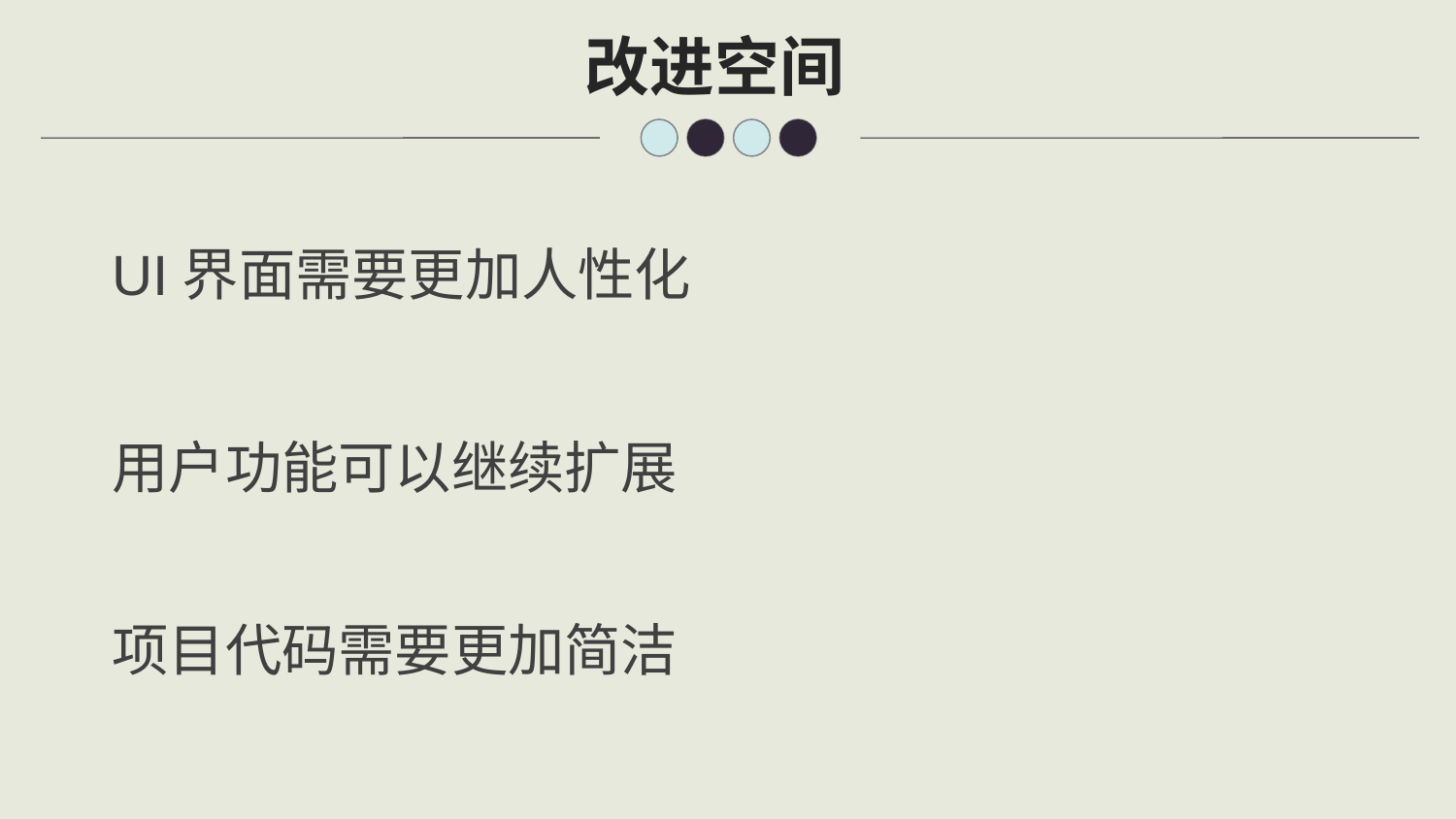

改进空间

UI界面需要更加人性化
用户功能可以继续扩展
项目代码需要更加简洁